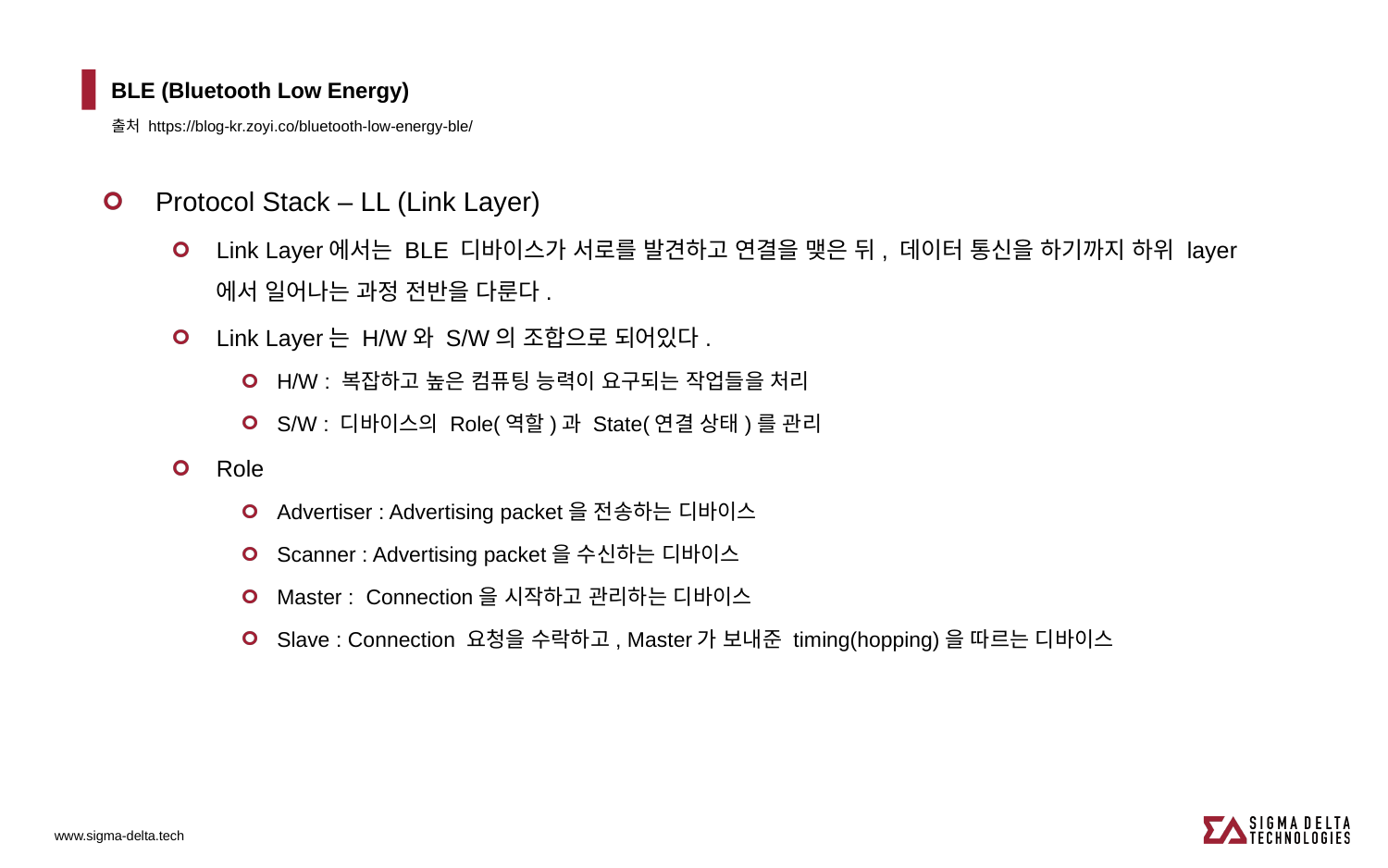

# BLE (Bluetooth Low Energy)
출처 https://blog-kr.zoyi.co/bluetooth-low-energy-ble/
Protocol Stack – LL (Link Layer)
Link Layer에서는 BLE 디바이스가 서로를 발견하고 연결을 맺은 뒤, 데이터 통신을 하기까지 하위 layer에서 일어나는 과정 전반을 다룬다.
Link Layer는 H/W와 S/W의 조합으로 되어있다.
H/W : 복잡하고 높은 컴퓨팅 능력이 요구되는 작업들을 처리
S/W : 디바이스의 Role(역할)과 State(연결 상태)를 관리
Role
Advertiser : Advertising packet을 전송하는 디바이스
Scanner : Advertising packet을 수신하는 디바이스
Master :  Connection을 시작하고 관리하는 디바이스
Slave : Connection 요청을 수락하고, Master가 보내준 timing(hopping)을 따르는 디바이스